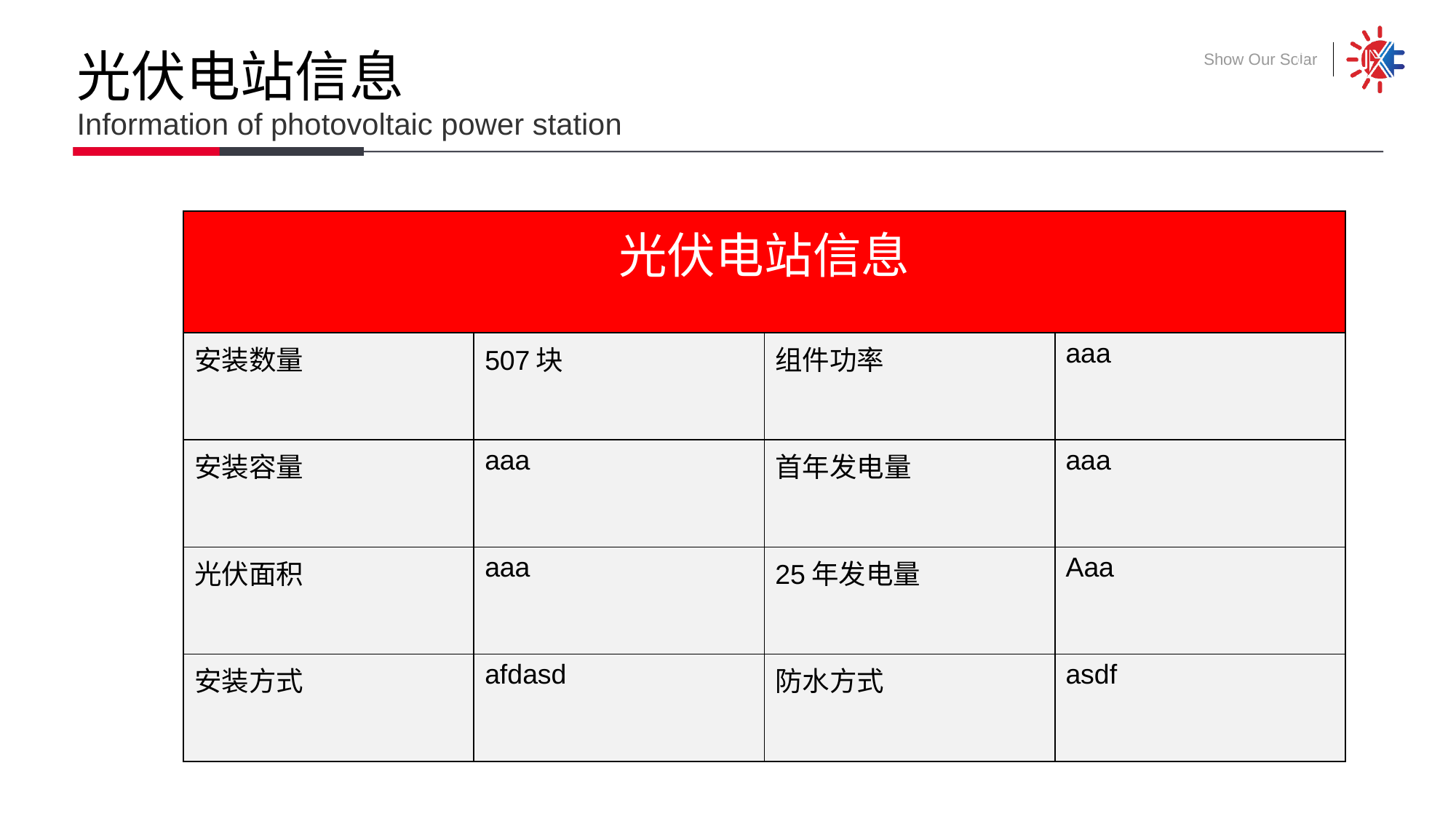

光伏电站信息
Information of photovoltaic power station
| 光伏电站信息 |  |  |  |
| --- | --- | --- | --- |
| 安装数量 | 507块 | 组件功率 | aaa |
| 安装容量 | aaa | 首年发电量 | aaa |
| 光伏面积 | aaa | 25年发电量 | Aaa |
| 安装方式 | afdasd | 防水方式 | asdf |